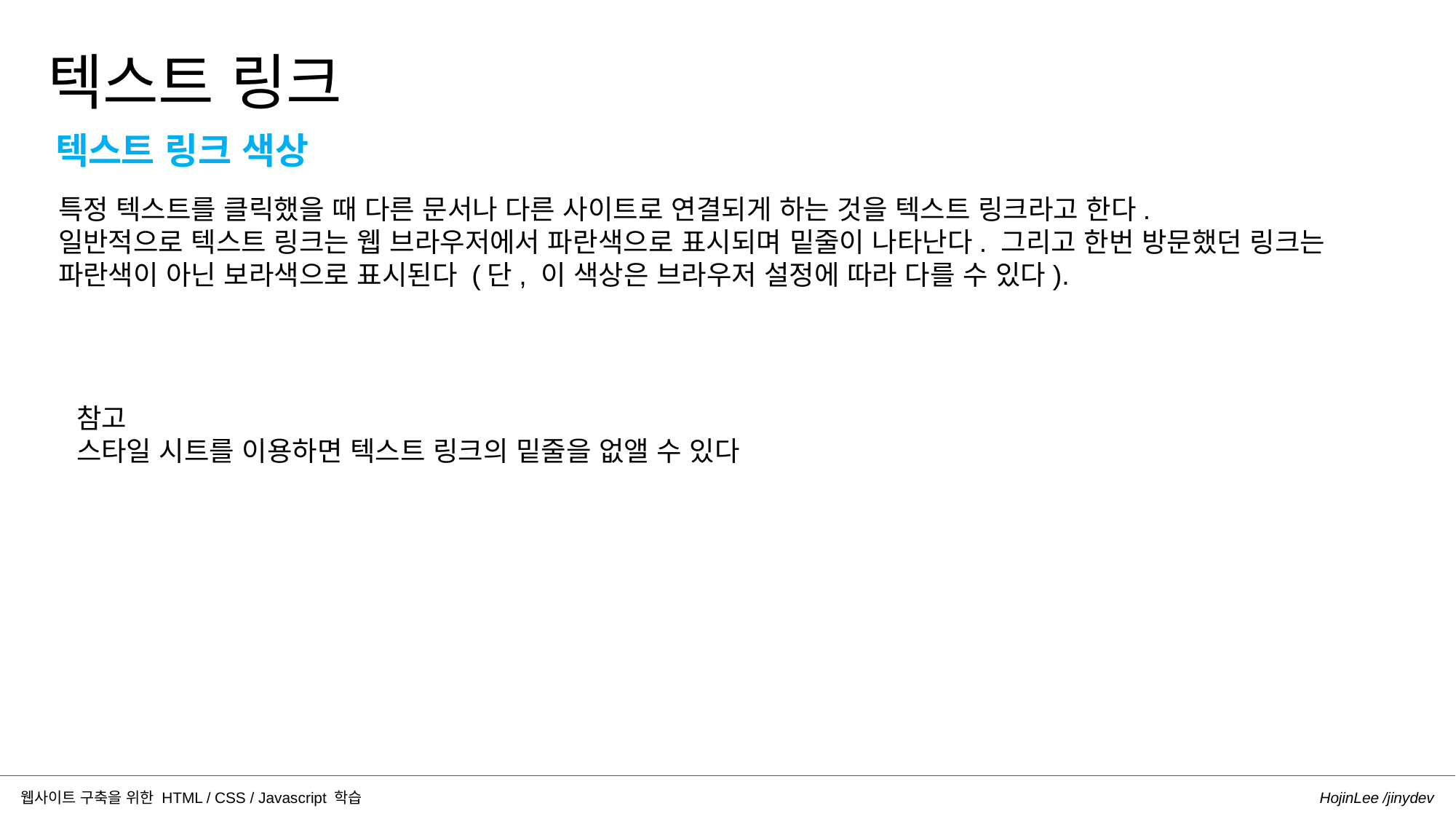

텍스트 링크
텍스트 링크 색상
특정 텍스트를 클릭했을 때 다른 문서나 다른 사이트로 연결되게 하는 것을 텍스트 링크라고 한다.
일반적으로 텍스트 링크는 웹 브라우저에서 파란색으로 표시되며 밑줄이 나타난다. 그리고 한번 방문했던 링크는 파란색이 아닌 보라색으로 표시된다 (단, 이 색상은 브라우저 설정에 따라 다를 수 있다).
참고
스타일 시트를 이용하면 텍스트 링크의 밑줄을 없앨 수 있다
HojinLee /jinydev
웹사이트 구축을 위한 HTML / CSS / Javascript 학습